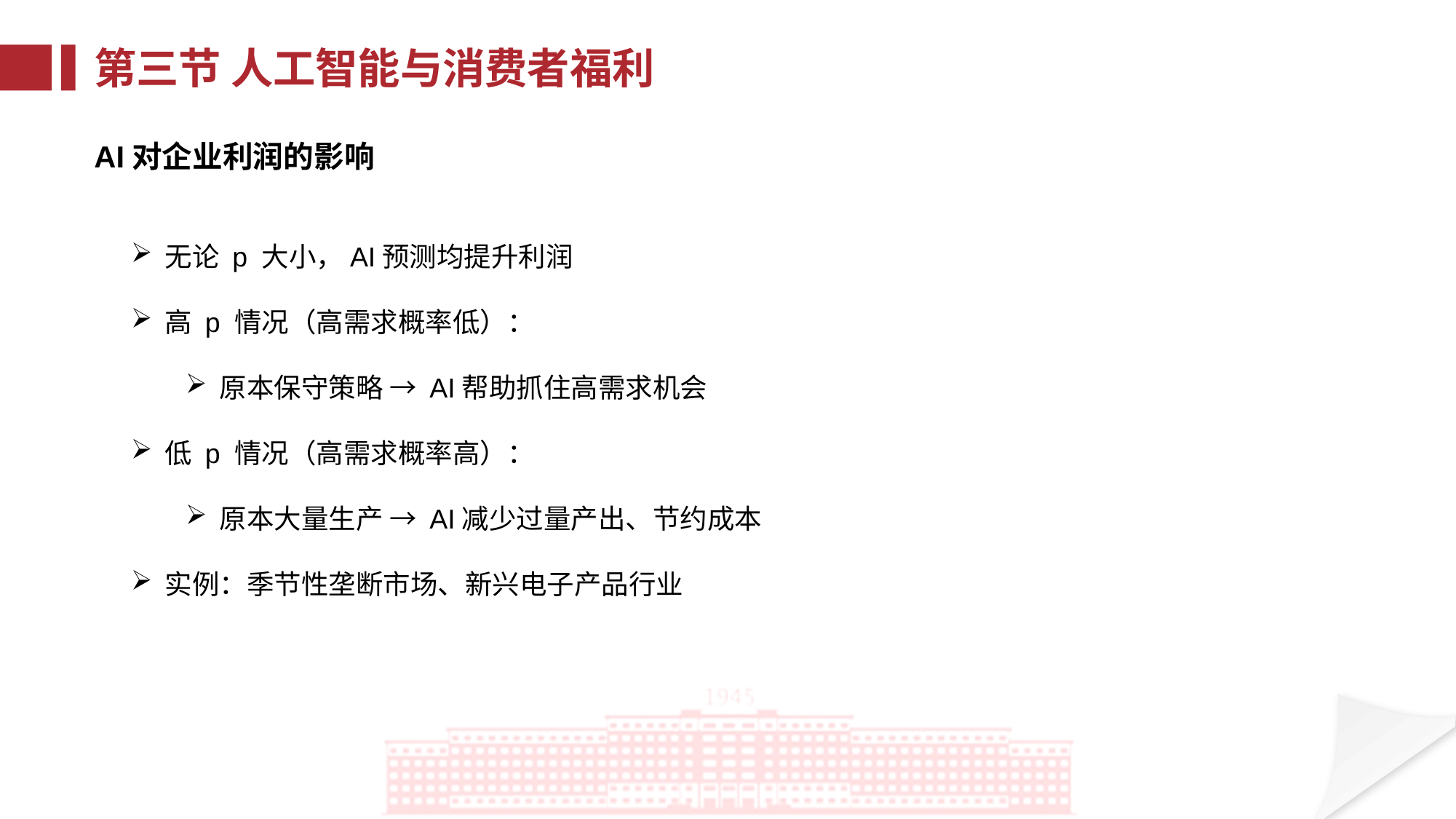

第三节 人工智能与消费者福利

AI对企业利润的影响
无论 p 大小，AI预测均提升利润
高 p 情况（高需求概率低）：
原本保守策略 → AI帮助抓住高需求机会
低 p 情况（高需求概率高）：
原本大量生产 → AI减少过量产出、节约成本
实例：季节性垄断市场、新兴电子产品行业